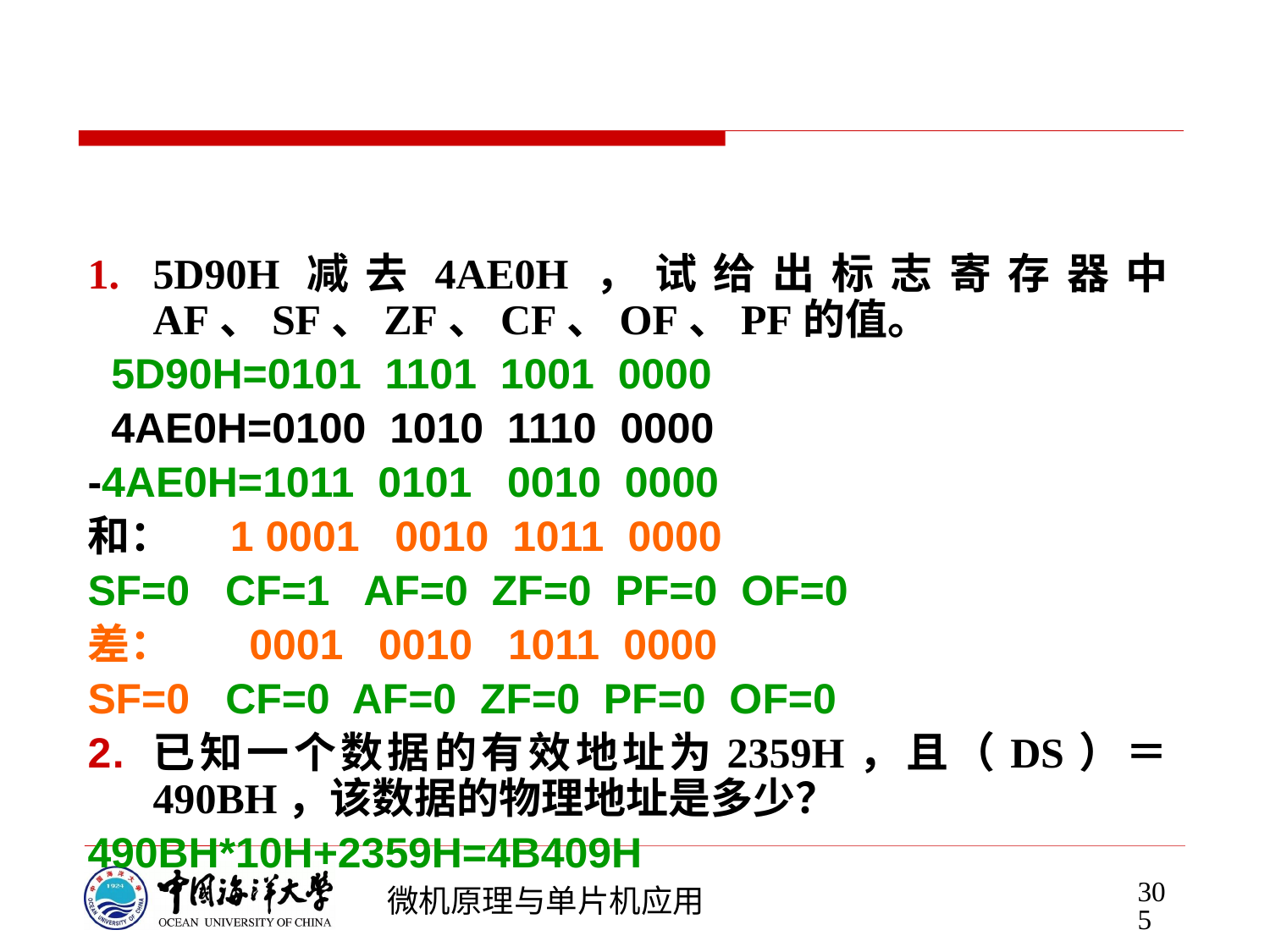

#
5D90H减去4AE0H，试给出标志寄存器中AF、SF、ZF、CF、OF、PF的值。
  5D90H=0101  1101  1001  0000
  4AE0H=0100  1010  1110  0000
-4AE0H=1011  0101   0010  0000
和：     1 0001   0010  1011  0000
SF=0   CF=1   AF=0  ZF=0  PF=0  OF=0
差：       0001   0010   1011  0000
SF=0   CF=0  AF=0  ZF=0  PF=0  OF=0
已知一个数据的有效地址为2359H，且（DS）＝490BH，该数据的物理地址是多少？
490BH*10H+2359H=4B409H
305